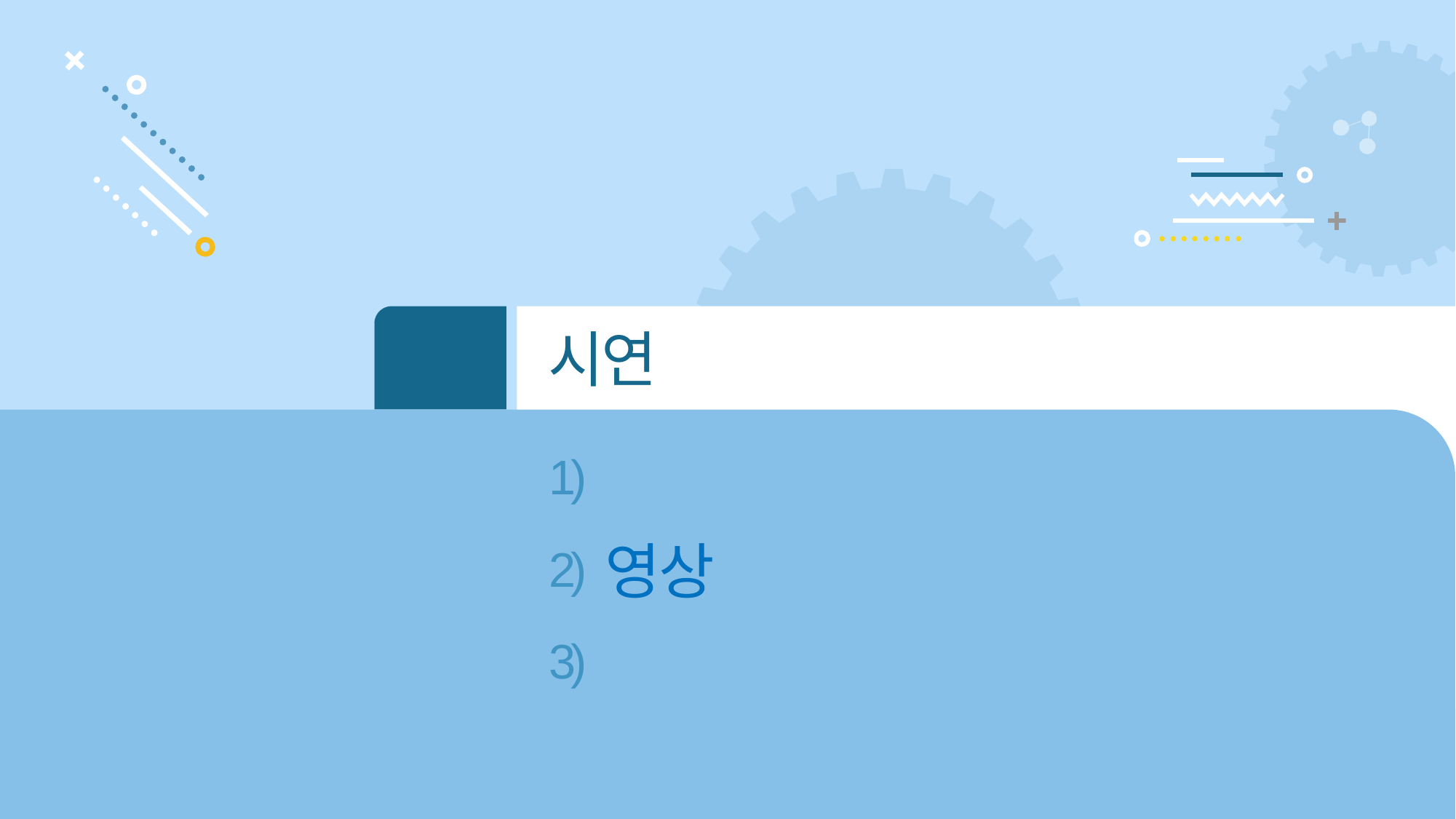

05
시연
1)
테스트 이미지
영상
2)
3)
직접 시연